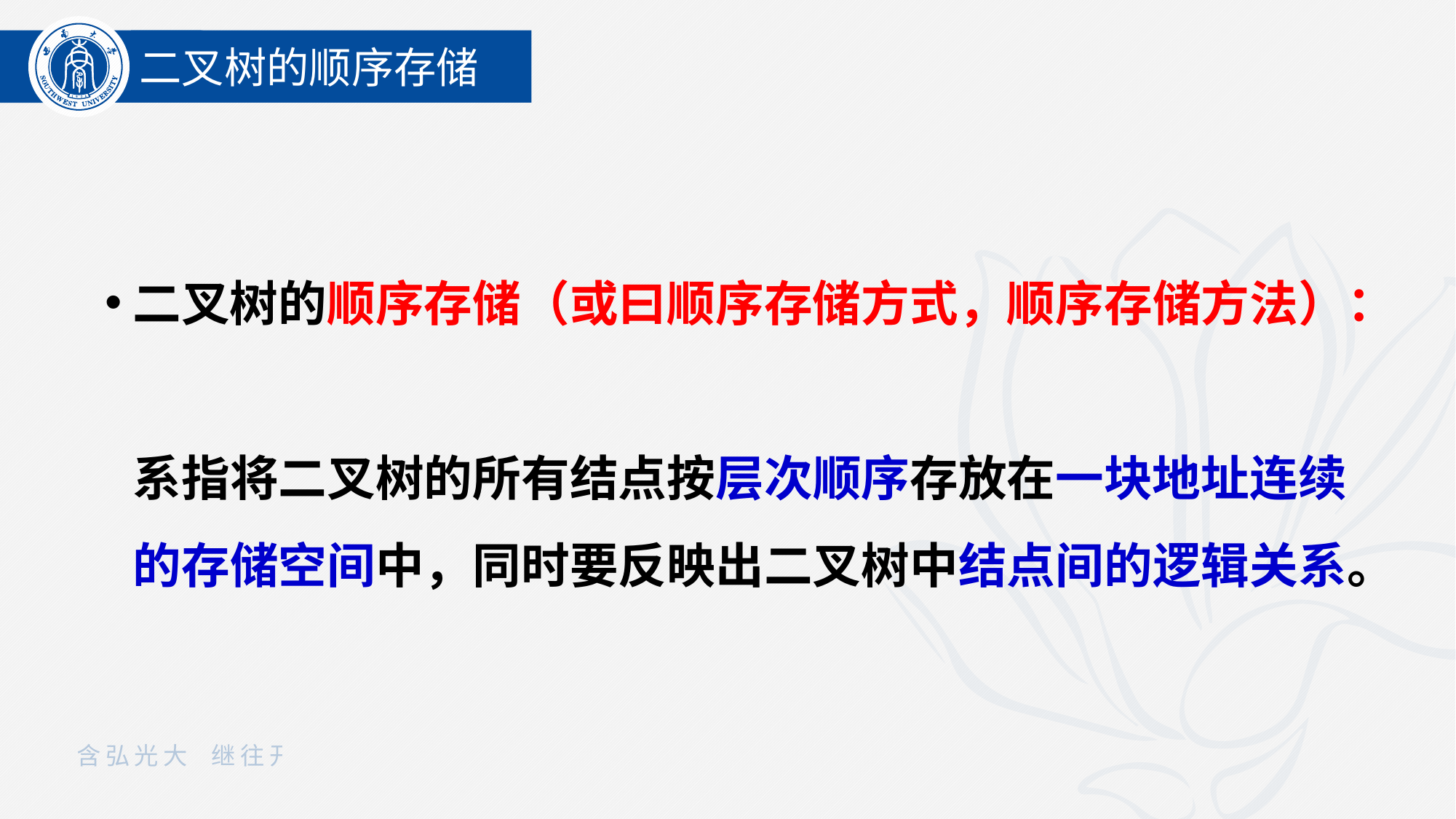

二叉树的顺序存储

二叉树的顺序存储（或曰顺序存储方式，顺序存储方法）：
系指将二叉树的所有结点按层次顺序存放在一块地址连续的存储空间中，同时要反映出二叉树中结点间的逻辑关系。